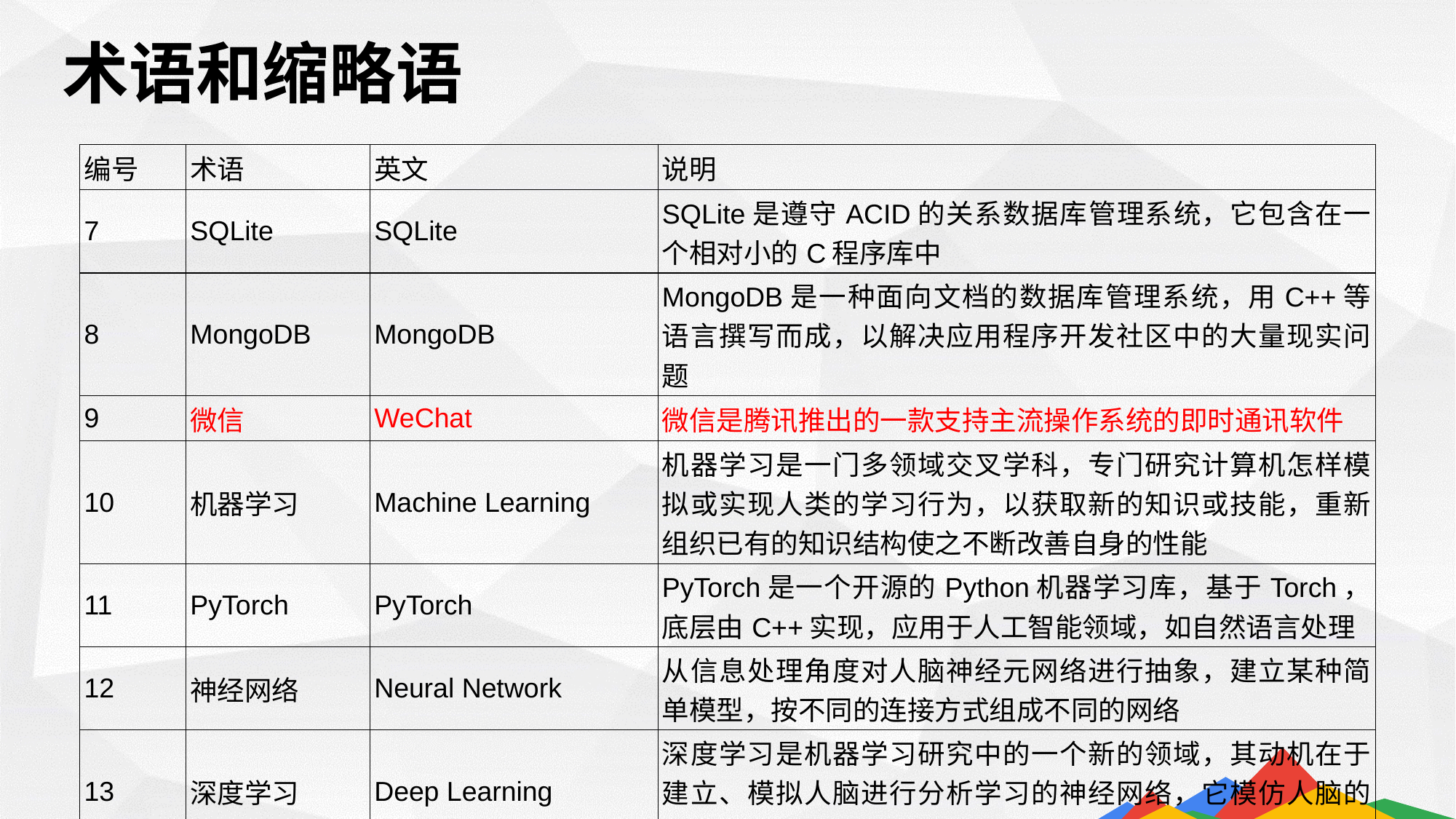

术语和缩略语
| 编号 | 术语 | 英文 | 说明 |
| --- | --- | --- | --- |
| 7 | SQLite | SQLite | SQLite是遵守ACID的关系数据库管理系统，它包含在一个相对小的C程序库中 |
| 8 | MongoDB | MongoDB | MongoDB是一种面向文档的数据库管理系统，用C++等语言撰写而成，以解决应用程序开发社区中的大量现实问题 |
| 9 | 微信 | WeChat | 微信是腾讯推出的一款支持主流操作系统的即时通讯软件 |
| 10 | 机器学习 | Machine Learning | 机器学习是一门多领域交叉学科，专门研究计算机怎样模拟或实现人类的学习行为，以获取新的知识或技能，重新组织已有的知识结构使之不断改善自身的性能 |
| 11 | PyTorch | PyTorch | PyTorch是一个开源的Python机器学习库，基于Torch，底层由C++实现，应用于人工智能领域，如自然语言处理 |
| 12 | 神经网络 | Neural Network | 从信息处理角度对人脑神经元网络进行抽象，建立某种简单模型，按不同的连接方式组成不同的网络 |
| 13 | 深度学习 | Deep Learning | 深度学习是机器学习研究中的一个新的领域，其动机在于建立、模拟人脑进行分析学习的神经网络，它模仿人脑的机制来解释数据，例如图像，声音和文本 |